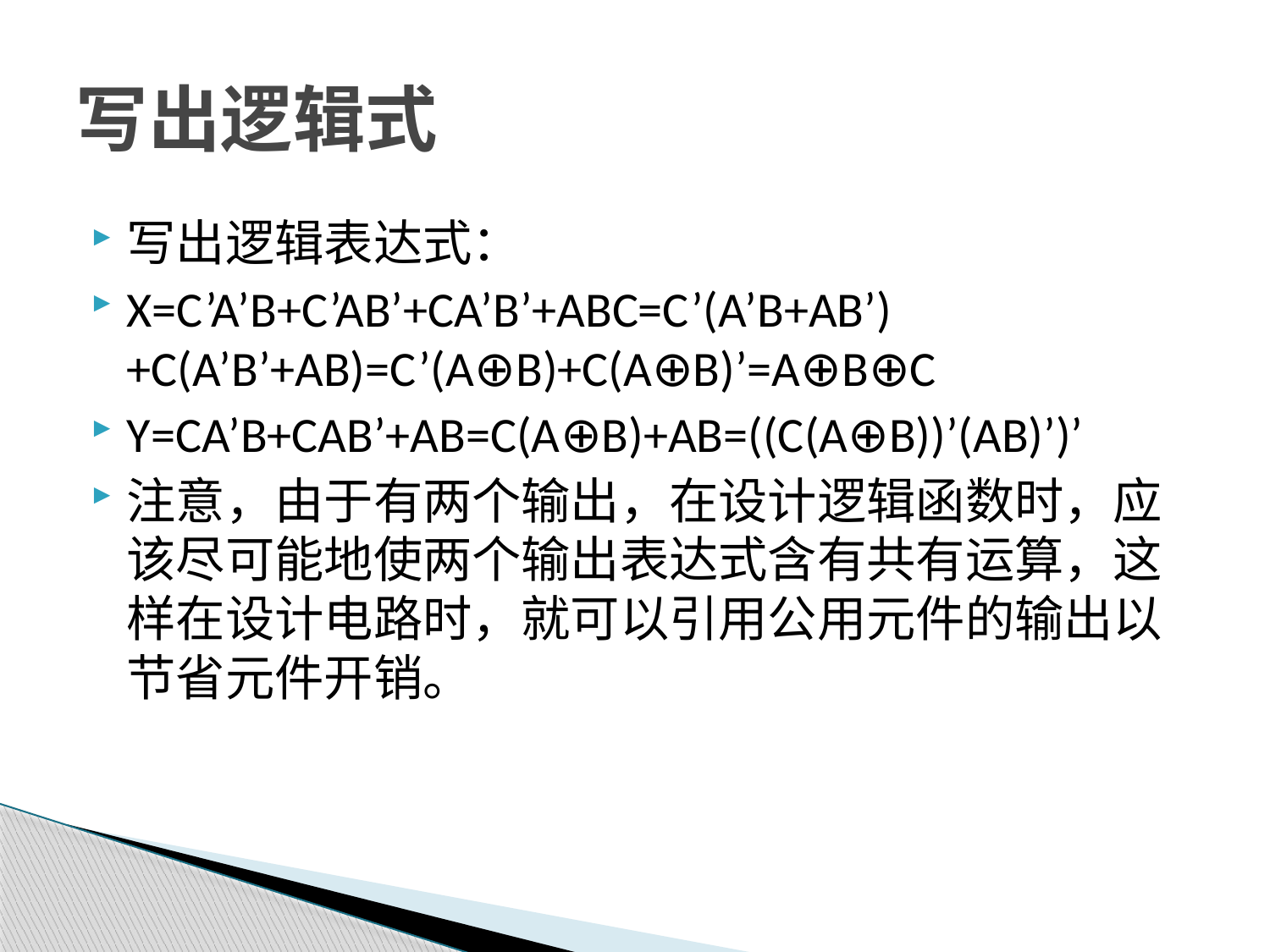

# 写出逻辑式
写出逻辑表达式：
X=C’A’B+C’AB’+CA’B’+ABC=C’(A’B+AB’)+C(A’B’+AB)=C’(A⊕B)+C(A⊕B)’=A⊕B⊕C
Y=CA’B+CAB’+AB=C(A⊕B)+AB=((C(A⊕B))’(AB)’)’
注意，由于有两个输出，在设计逻辑函数时，应该尽可能地使两个输出表达式含有共有运算，这样在设计电路时，就可以引用公用元件的输出以节省元件开销。